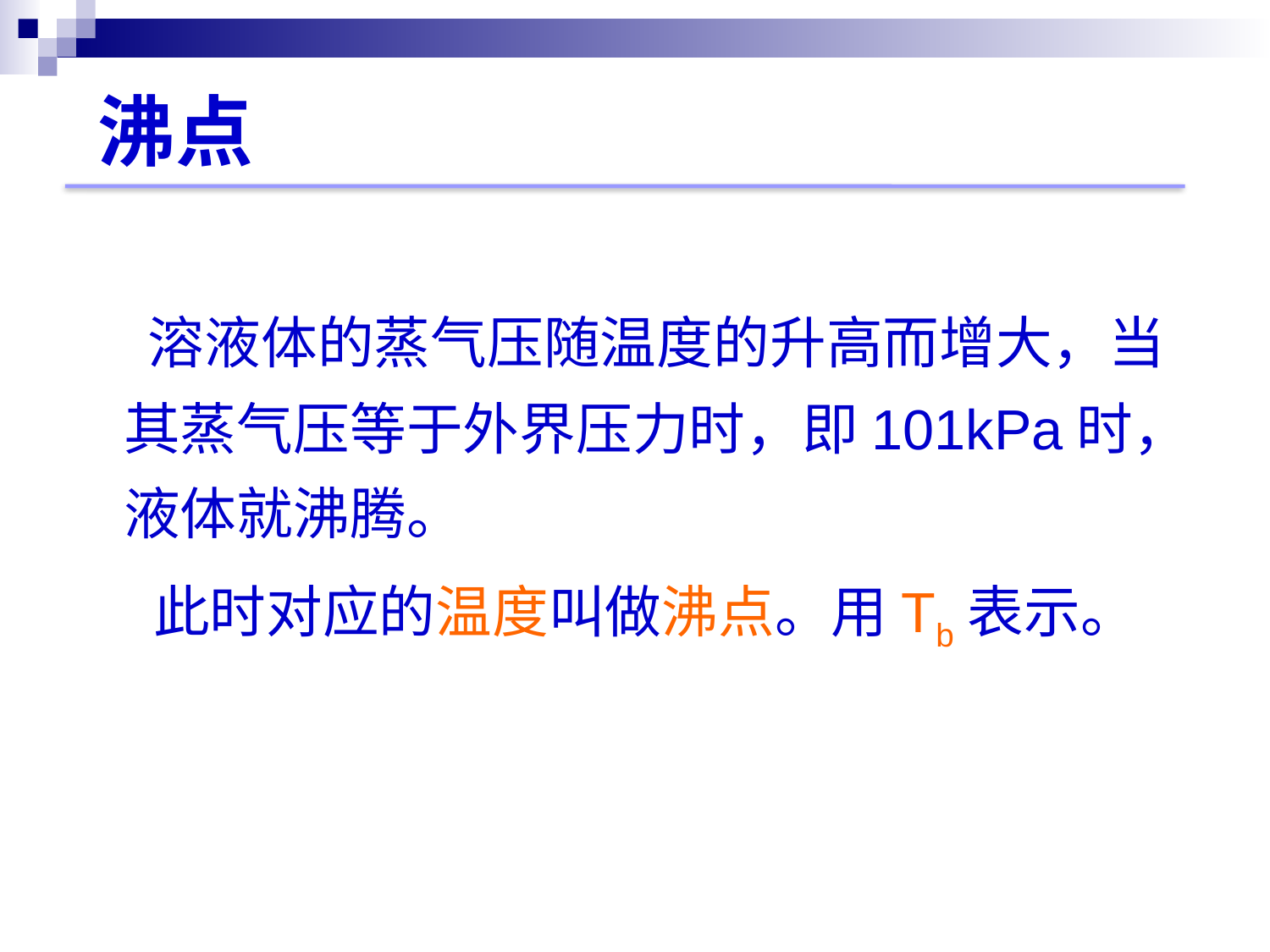

溶液体的蒸气压随温度的升高而增大，当其蒸气压等于外界压力时，即101kPa时，液体就沸腾。
     此时对应的温度叫做沸点。用Tb表示。

沸点